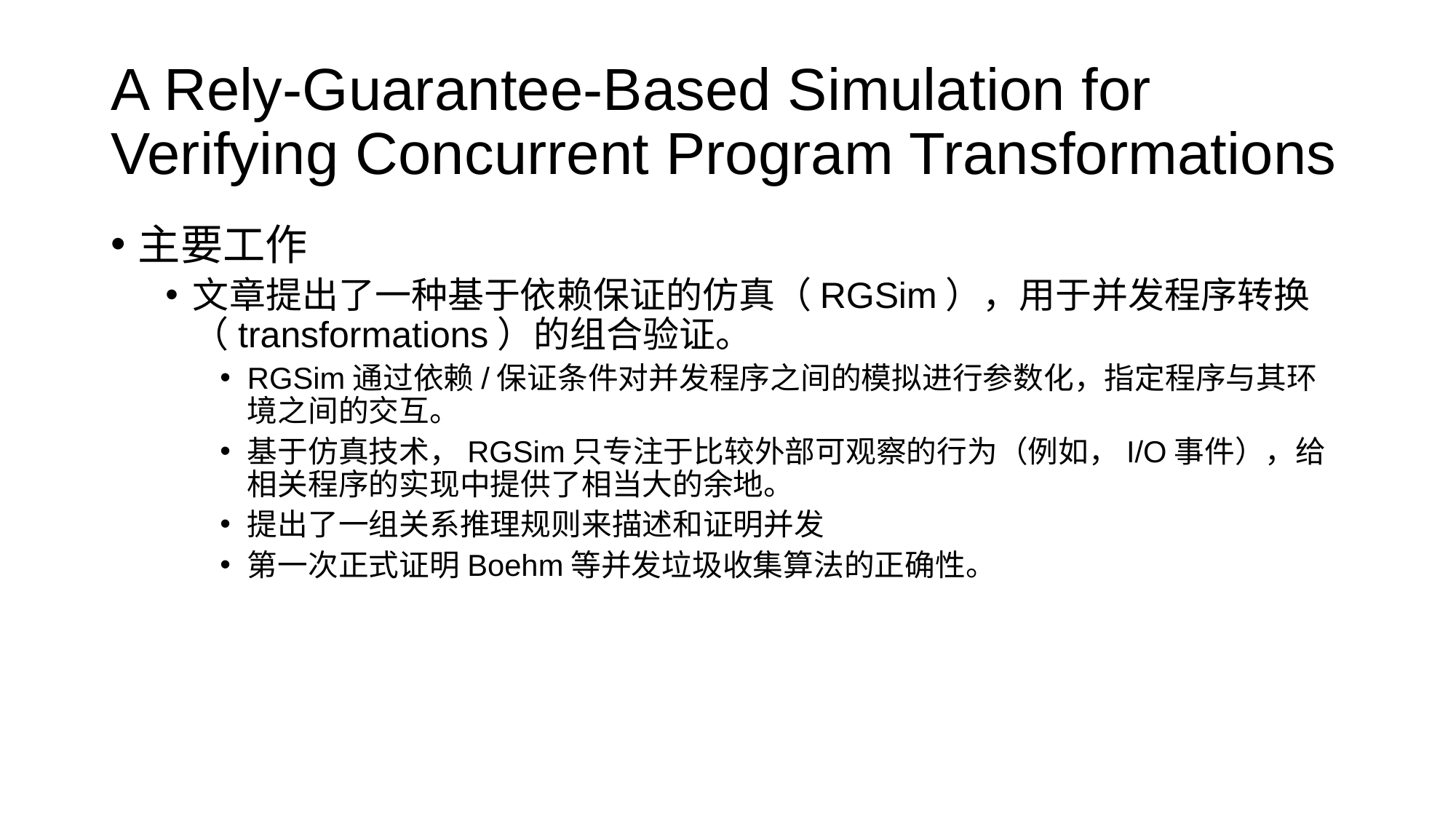

# A Rely-Guarantee-Based Simulation for Verifying Concurrent Program Transformations
主要工作
文章提出了一种基于依赖保证的仿真（RGSim），用于并发程序转换（transformations）的组合验证。
RGSim通过依赖/保证条件对并发程序之间的模拟进行参数化，指定程序与其环境之间的交互。
基于仿真技术，RGSim只专注于比较外部可观察的行为（例如，I/O事件），给相关程序的实现中提供了相当大的余地。
提出了一组关系推理规则来描述和证明并发
第一次正式证明Boehm等并发垃圾收集算法的正确性。